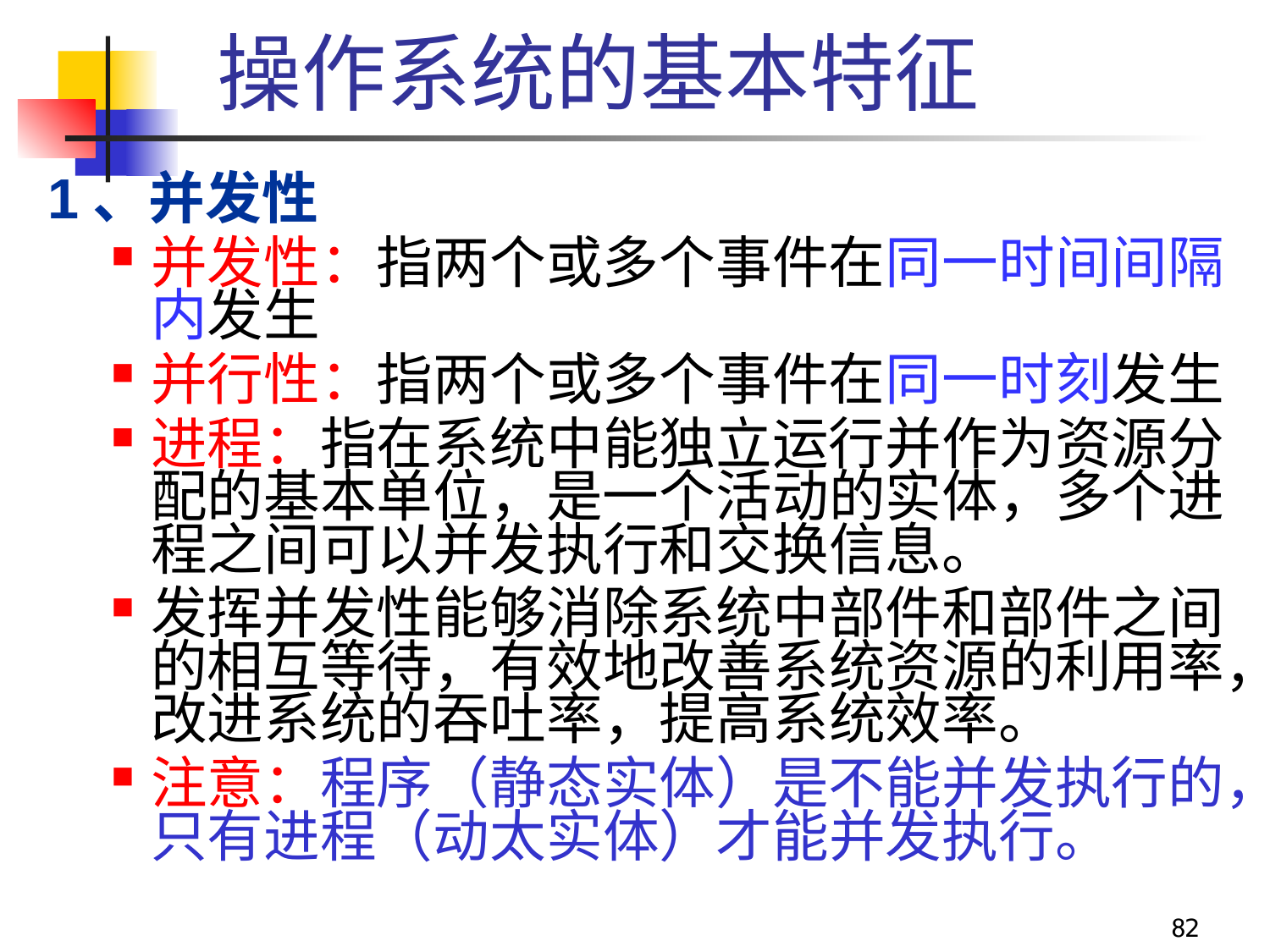

操作系统的基本特征
1、并发性
并发性：指两个或多个事件在同一时间间隔内发生
并行性：指两个或多个事件在同一时刻发生
进程：指在系统中能独立运行并作为资源分配的基本单位，是一个活动的实体，多个进程之间可以并发执行和交换信息。
发挥并发性能够消除系统中部件和部件之间的相互等待，有效地改善系统资源的利用率，改进系统的吞吐率，提高系统效率。
注意：程序（静态实体）是不能并发执行的，只有进程（动太实体）才能并发执行。

82